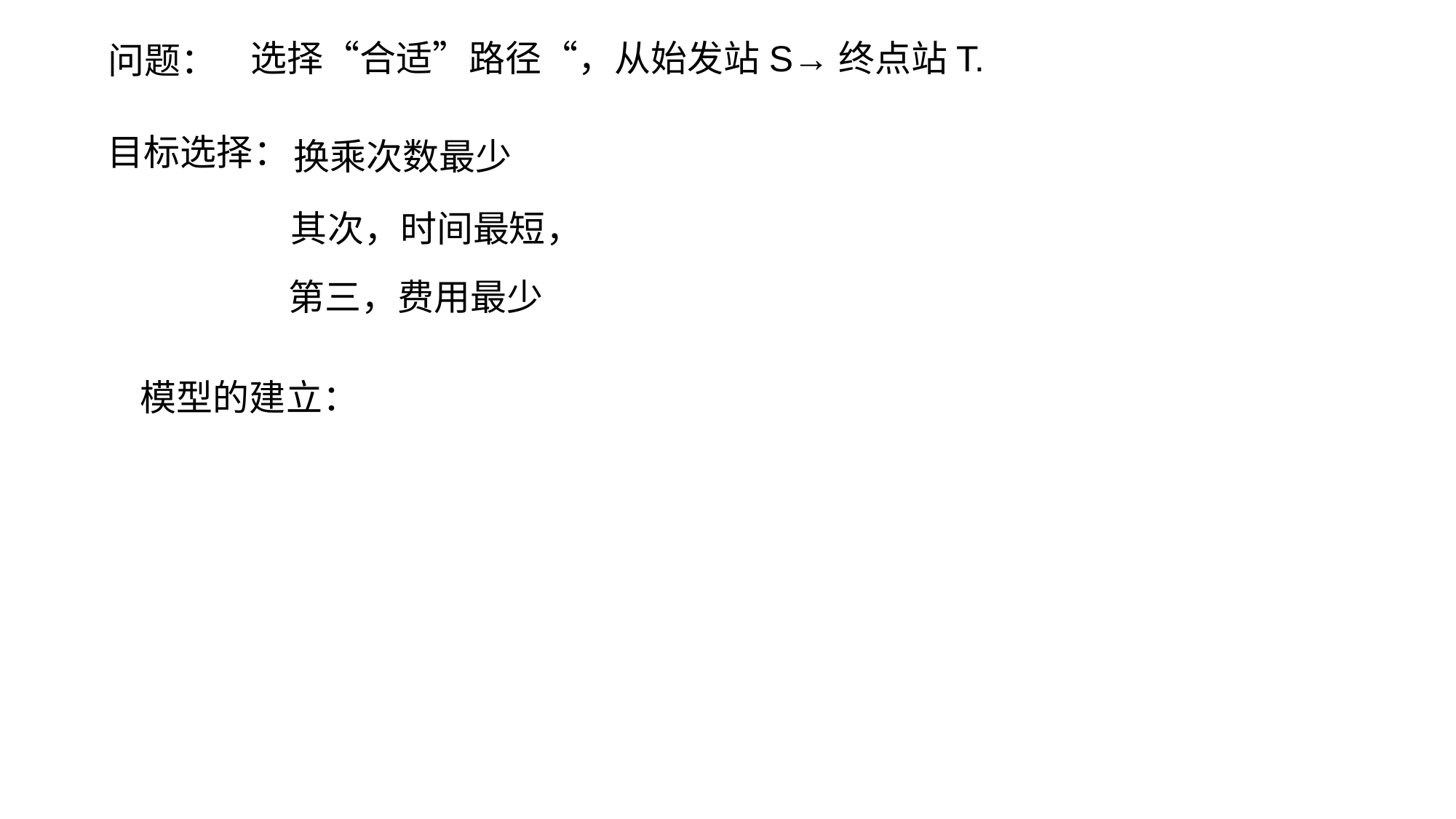

选择“合适”路径“，从始发站S→终点站T.
问题：
目标选择：
换乘次数最少
其次，时间最短，
第三，费用最少
模型的建立：